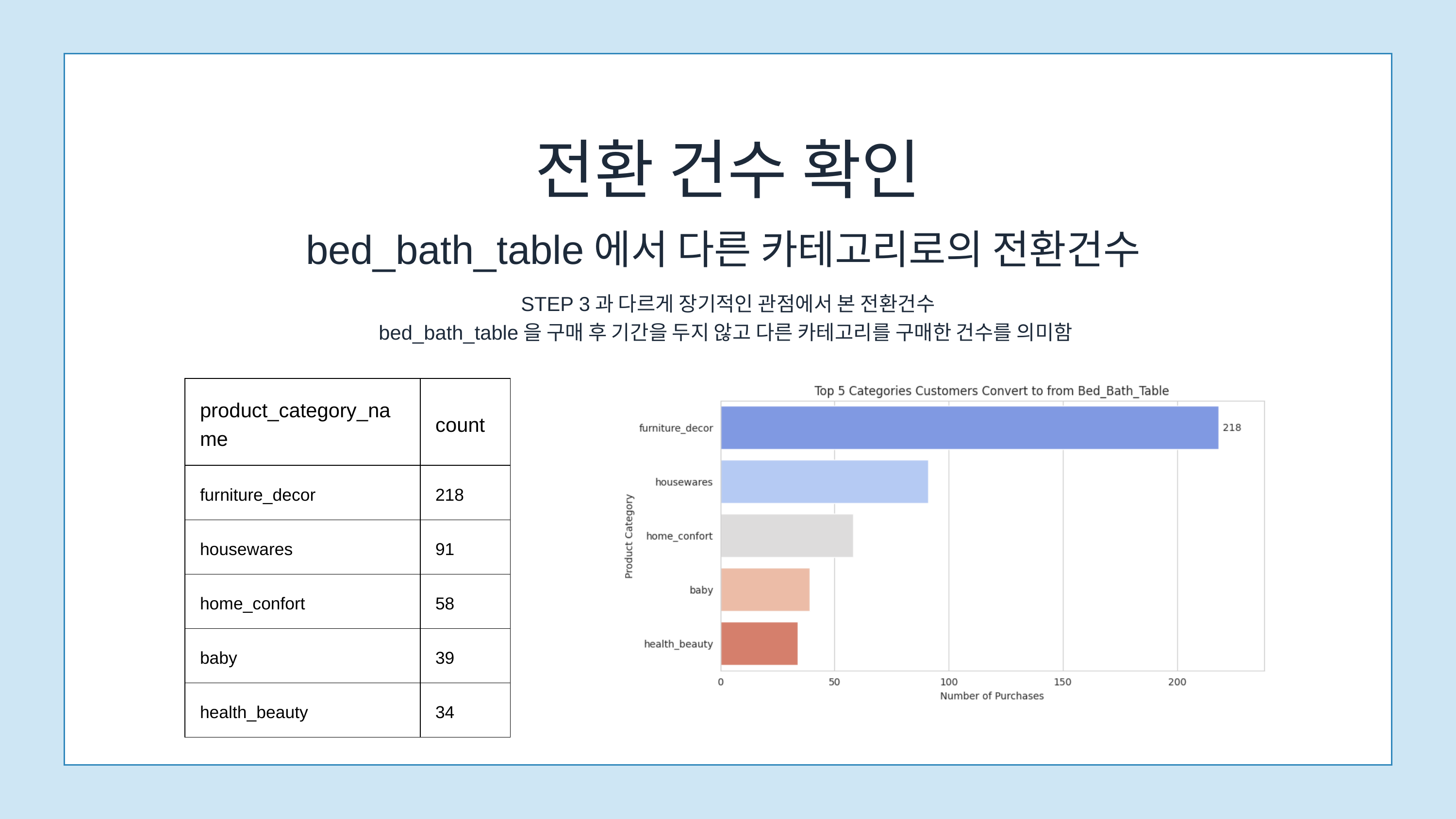

전환 건수 확인
bed_bath_table에서 다른 카테고리로의 전환건수
STEP 3과 다르게 장기적인 관점에서 본 전환건수
bed_bath_table을 구매 후 기간을 두지 않고 다른 카테고리를 구매한 건수를 의미함
| product\_category\_name | count |
| --- | --- |
| furniture\_decor | 218 |
| housewares | 91 |
| home\_confort | 58 |
| baby | 39 |
| health\_beauty | 34 |